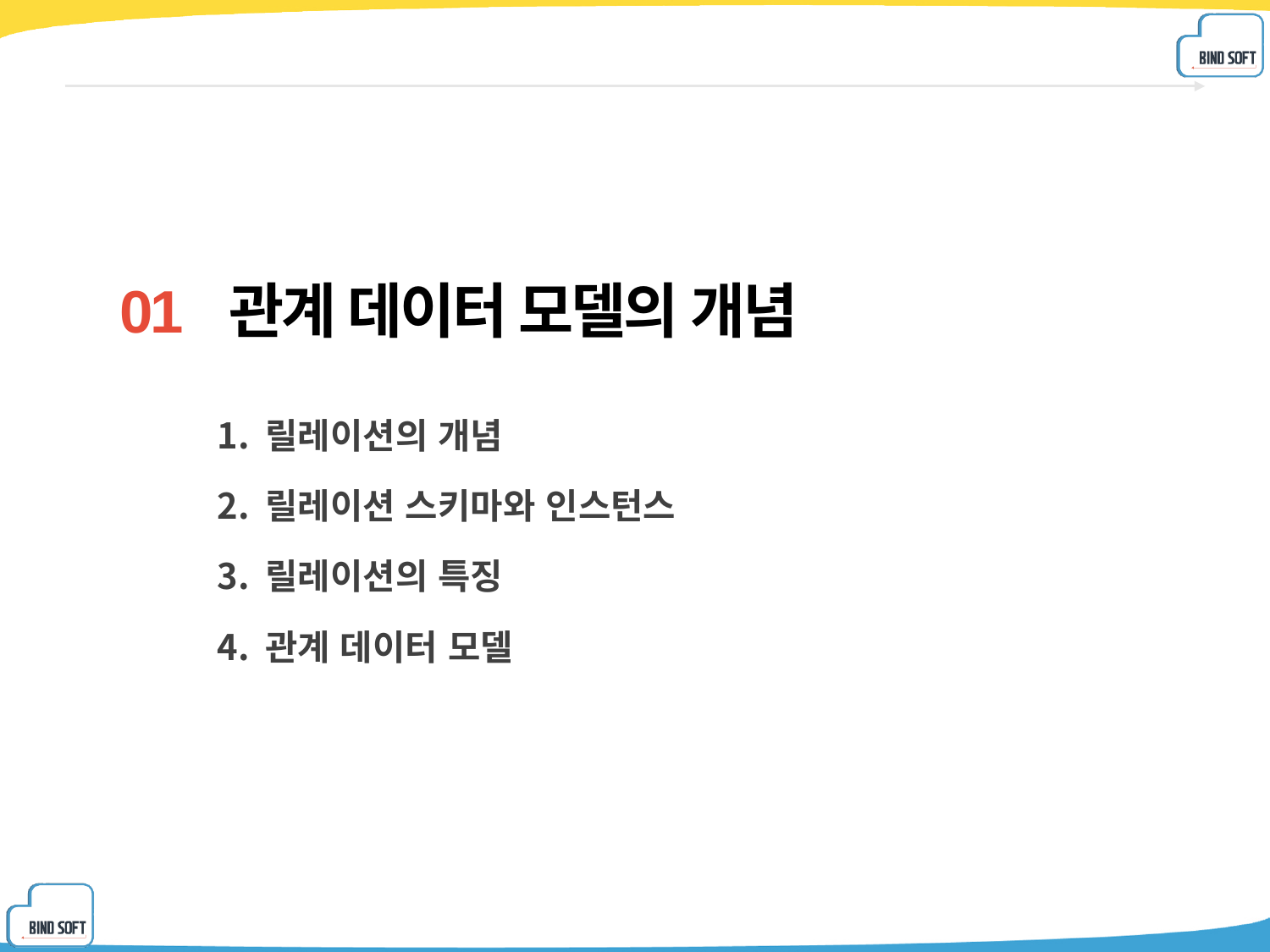

#
01  관계 데이터 모델의 개념
릴레이션의 개념
릴레이션 스키마와 인스턴스
릴레이션의 특징
관계 데이터 모델